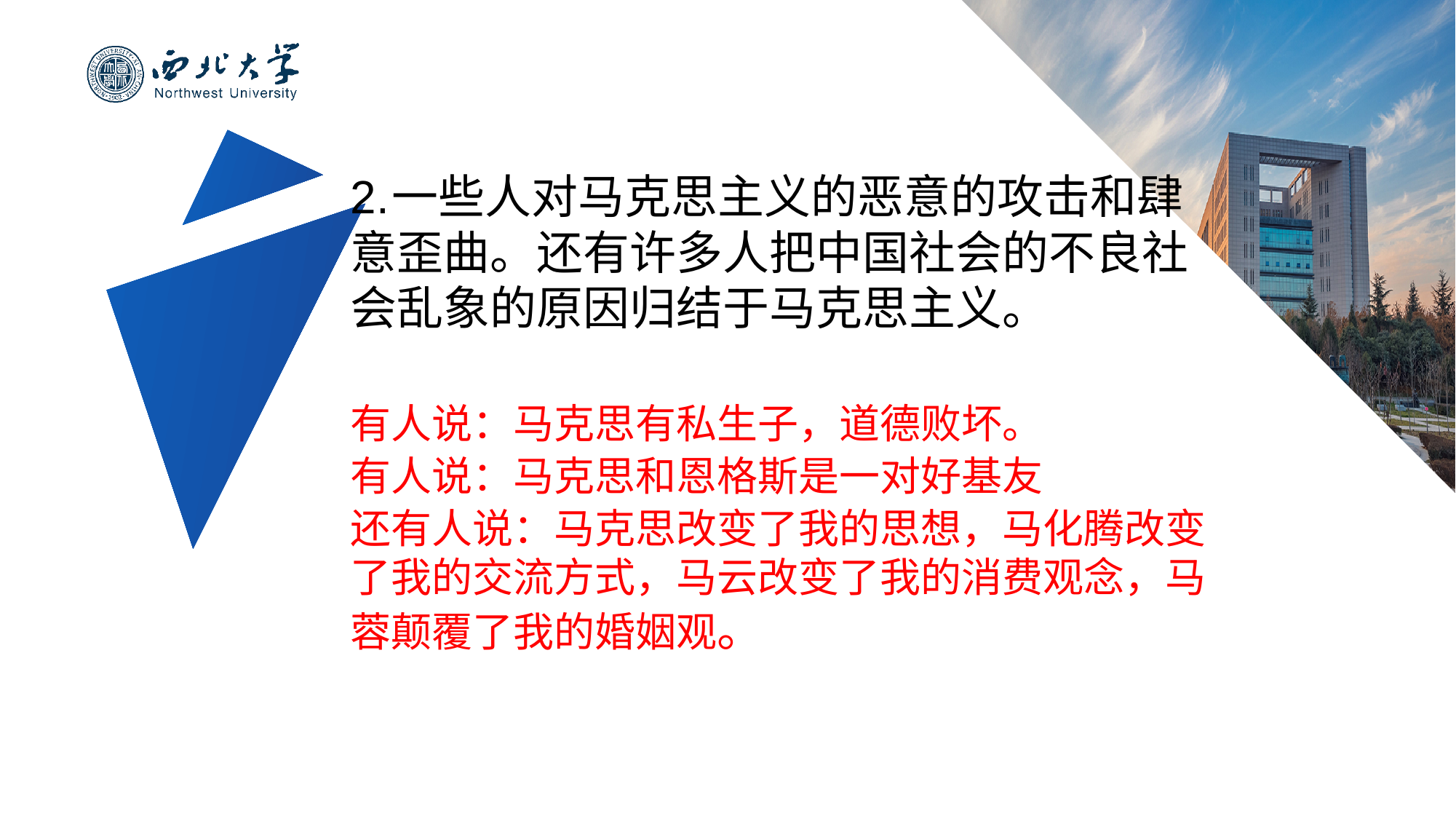

2.一些人对马克思主义的恶意的攻击和肆意歪曲。还有许多人把中国社会的不良社会乱象的原因归结于马克思主义。

有人说：马克思有私生子，道德败坏。
有人说：马克思和恩格斯是一对好基友
还有人说：马克思改变了我的思想，马化腾改变了我的交流方式，马云改变了我的消费观念，马蓉颠覆了我的婚姻观。

#